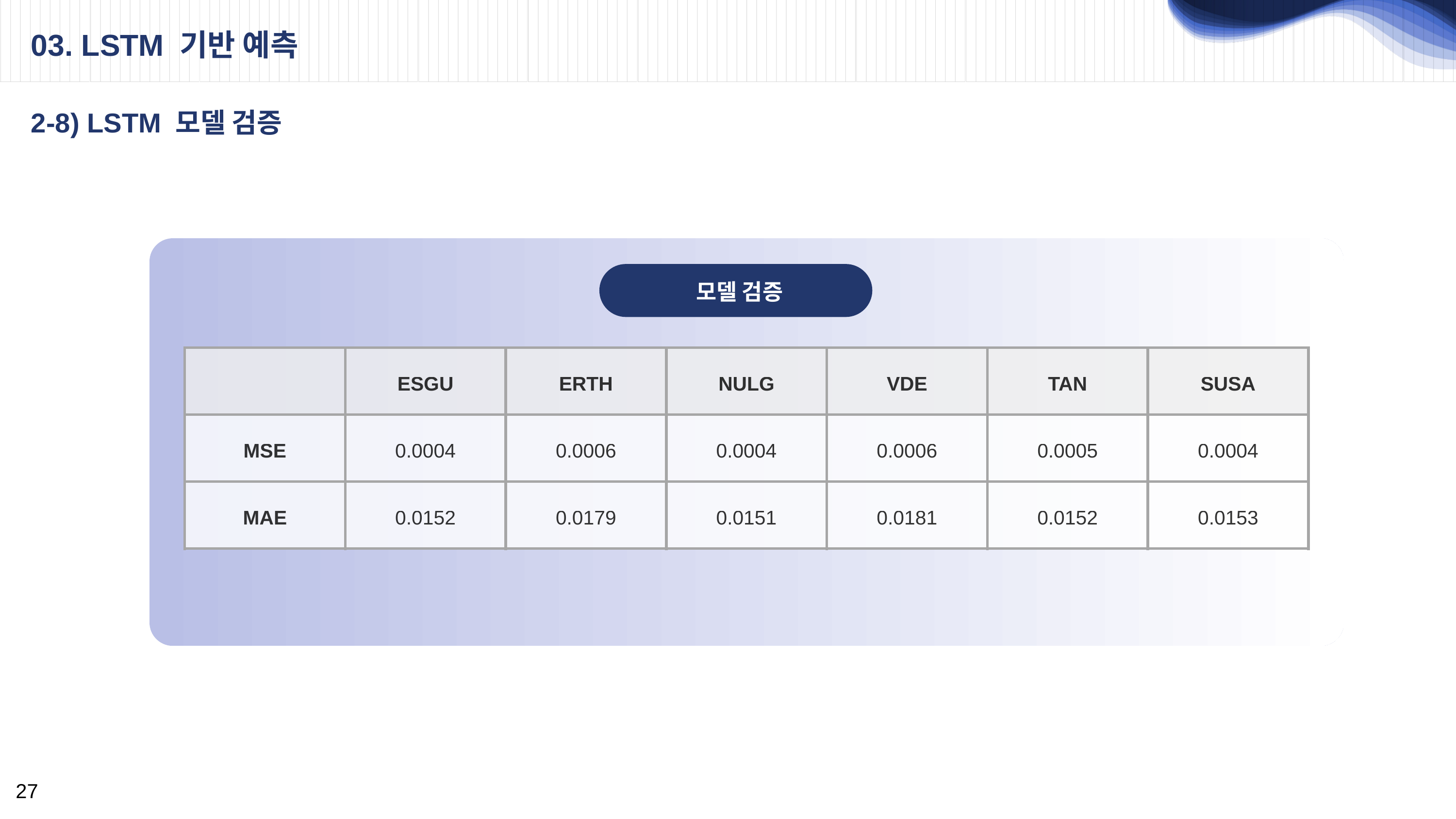

03. LSTM 기반 예측
2-8) LSTM 모델 검증

모델 검증
|  | ESGU | ERTH | NULG | VDE | TAN | SUSA |
| --- | --- | --- | --- | --- | --- | --- |
| MSE | 0.0004 | 0.0006 | 0.0004 | 0.0006 | 0.0005 | 0.0004 |
| MAE | 0.0152 | 0.0179 | 0.0151 | 0.0181 | 0.0152 | 0.0153 |
27